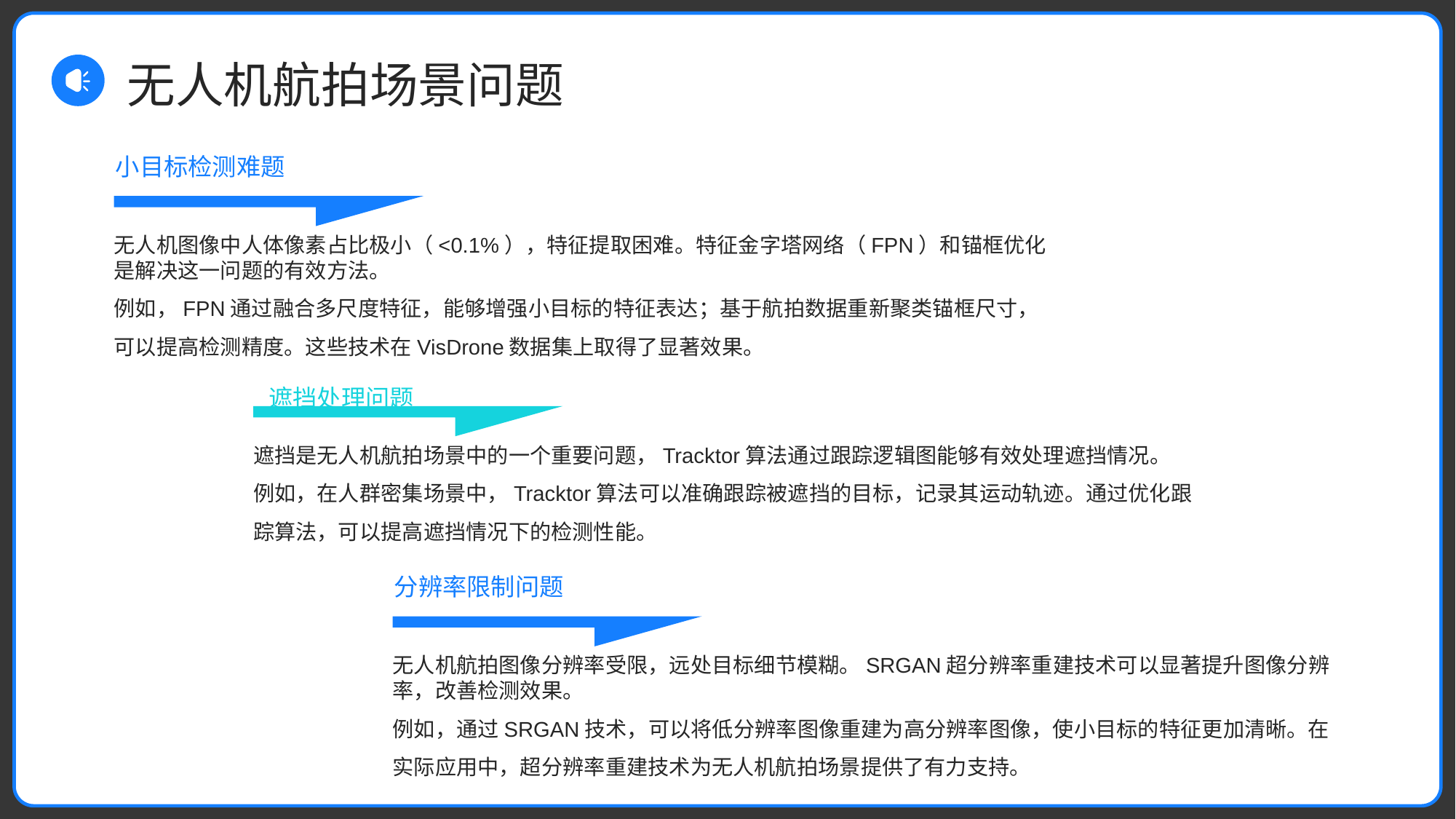

无人机航拍场景问题

小目标检测难题

无人机图像中人体像素占比极小（<0.1%），特征提取困难。特征金字塔网络（FPN）和锚框优化是解决这一问题的有效方法。
例如，FPN通过融合多尺度特征，能够增强小目标的特征表达；基于航拍数据重新聚类锚框尺寸，可以提高检测精度。这些技术在VisDrone数据集上取得了显著效果。
遮挡处理问题

遮挡是无人机航拍场景中的一个重要问题，Tracktor算法通过跟踪逻辑图能够有效处理遮挡情况。
例如，在人群密集场景中，Tracktor算法可以准确跟踪被遮挡的目标，记录其运动轨迹。通过优化跟踪算法，可以提高遮挡情况下的检测性能。
分辨率限制问题

无人机航拍图像分辨率受限，远处目标细节模糊。SRGAN超分辨率重建技术可以显著提升图像分辨率，改善检测效果。
例如，通过SRGAN技术，可以将低分辨率图像重建为高分辨率图像，使小目标的特征更加清晰。在实际应用中，超分辨率重建技术为无人机航拍场景提供了有力支持。